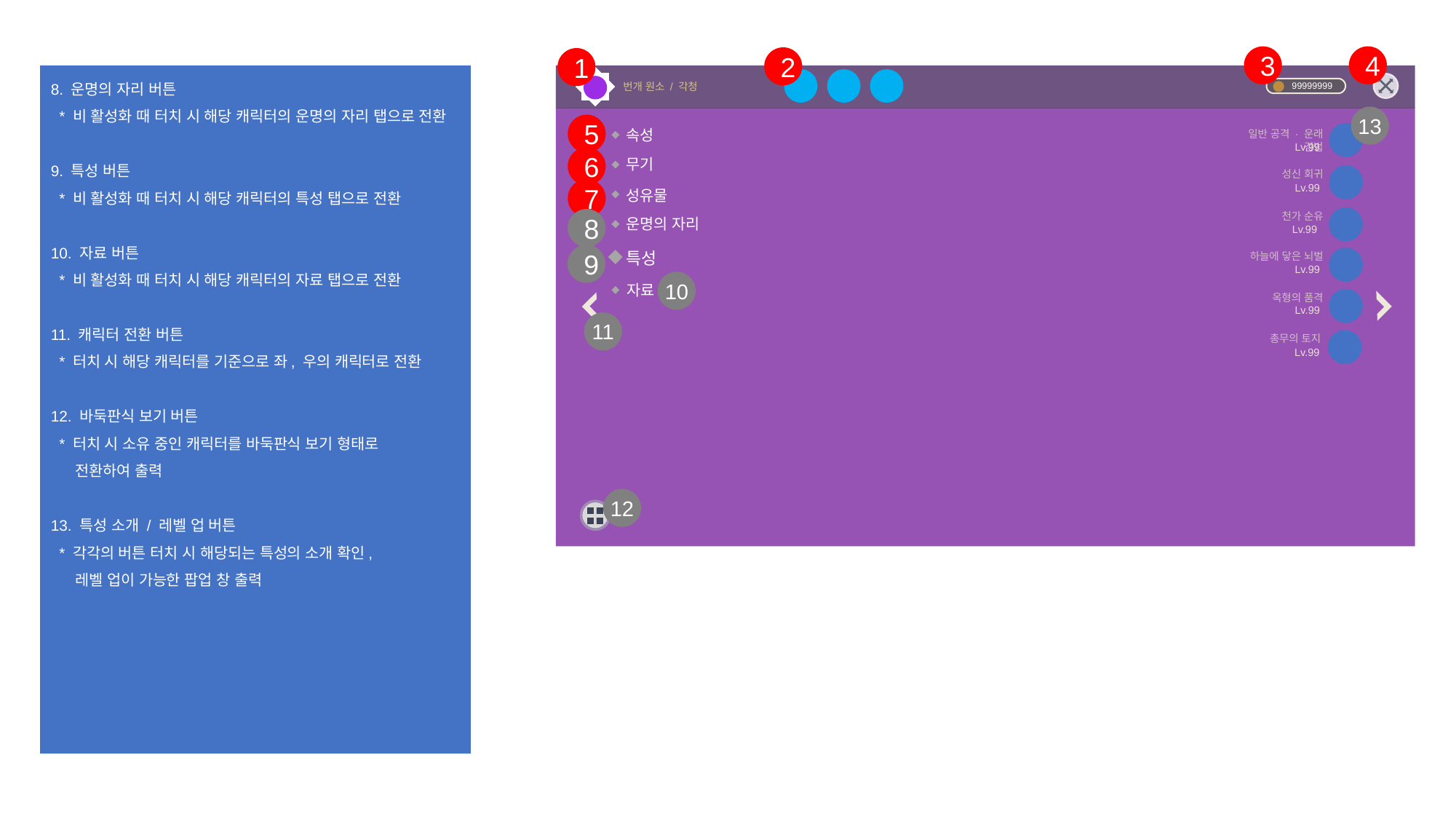

4
3
2
1
8. 운명의 자리 버튼
  * 비 활성화 때 터치 시 해당 캐릭터의 운명의 자리 탭으로 전환

9. 특성 버튼
  * 비 활성화 때 터치 시 해당 캐릭터의 특성 탭으로 전환

10. 자료 버튼
  * 비 활성화 때 터치 시 해당 캐릭터의 자료 탭으로 전환

11. 캐릭터 전환 버튼
  * 터치 시 해당 캐릭터를 기준으로 좌, 우의 캐릭터로 전환

12. 바둑판식 보기 버튼
  * 터치 시 소유 중인 캐릭터를 바둑판식 보기 형태로
     전환하여 출력

13. 특성 소개 / 레벨 업 버튼
  * 각각의 버튼 터치 시 해당되는 특성의 소개 확인,
     레벨 업이 가능한 팝업 창 출력

번개 원소 / 각청

99999999

13

5
속성
일반 공격 · 운래 검법

Lv.99
6
무기

성신 회귀

Lv.99
7
성유물

천가 순유

운명의 자리
8
Lv.99

특성
하늘에 닿은 뇌벌
9

Lv.99
10
자료
옥형의 품격

Lv.99
11
총무의 토지

Lv.99
12